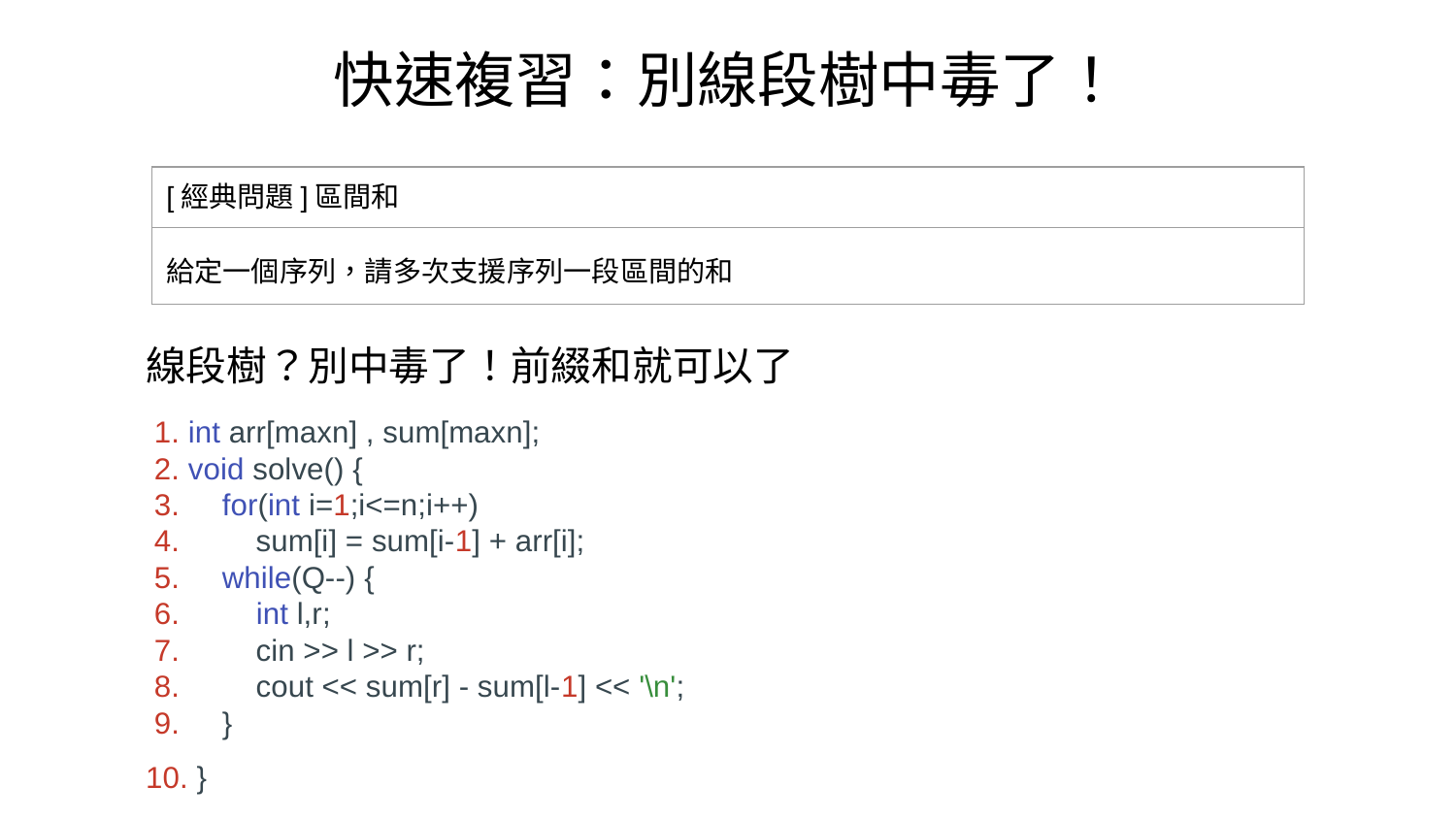

快速複習：別線段樹中毒了！
| [經典問題]區間和 |
| --- |
| 給定⼀個序列，請多次⽀援序列一段區間的和 |
線段樹？別中毒了！前綴和就可以了
 1. int arr[maxn] , sum[maxn];
 2. void solve() {
 3.     for(int i=1;i<=n;i++)
 4.         sum[i] = sum[i-1] + arr[i];
 5.     while(Q--) {
 6.         int l,r;
 7.         cin >> l >> r;
 8.         cout << sum[r] - sum[l-1] << '\n';
 9.     }
10. }